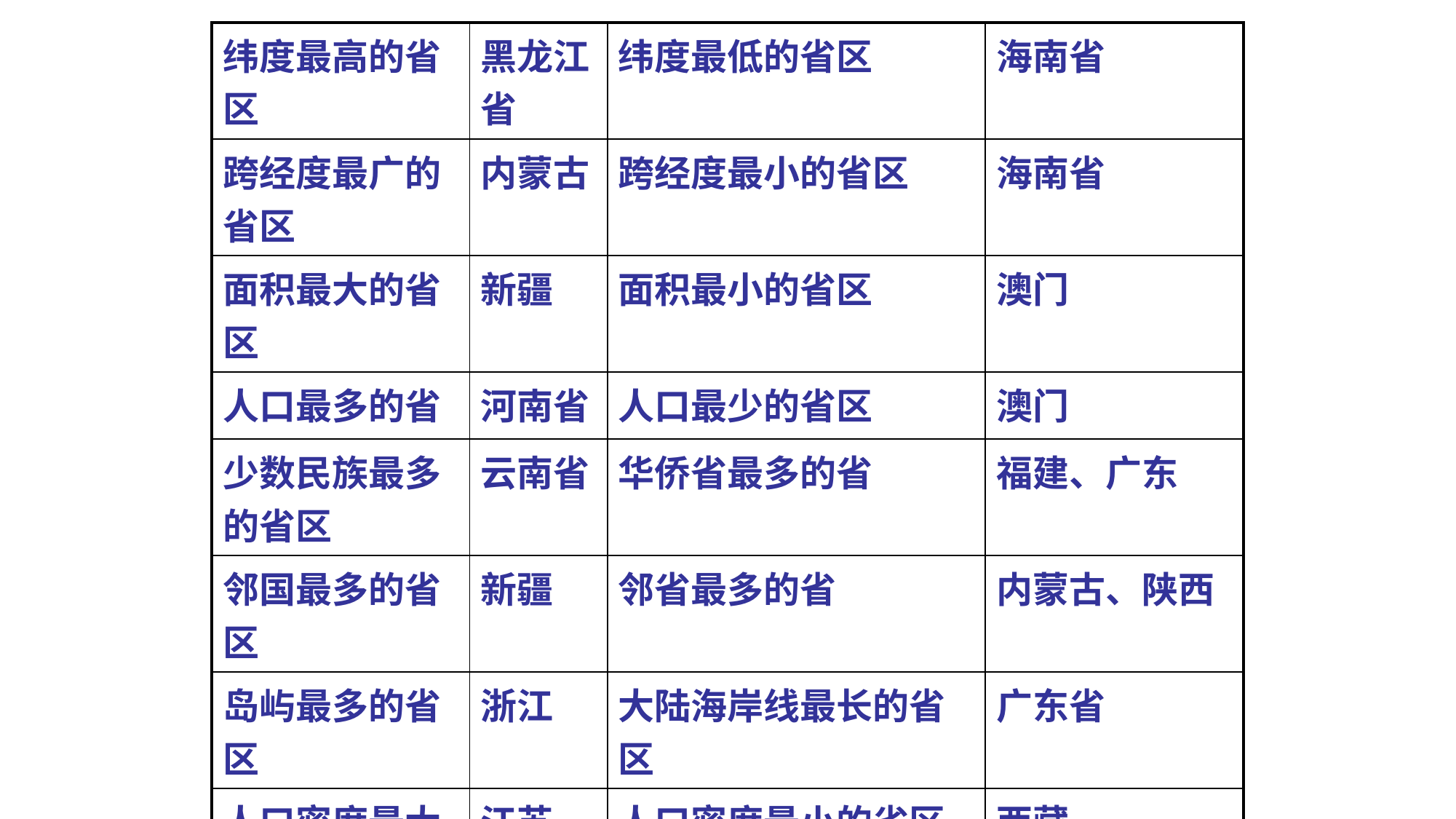

| 纬度最高的省区 | 黑龙江省 | 纬度最低的省区 | 海南省 |
| --- | --- | --- | --- |
| 跨经度最广的省区 | 内蒙古 | 跨经度最小的省区 | 海南省 |
| 面积最大的省区 | 新疆 | 面积最小的省区 | 澳门 |
| 人口最多的省 | 河南省 | 人口最少的省区 | 澳门 |
| 少数民族最多的省区 | 云南省 | 华侨省最多的省 | 福建、广东 |
| 邻国最多的省区 | 新疆 | 邻省最多的省 | 内蒙古、陕西 |
| 岛屿最多的省区 | 浙江 | 大陆海岸线最长的省区 | 广东省 |
| 人口密度最大的省区 | 江苏 | 人口密度最小的省区 | 西藏 |